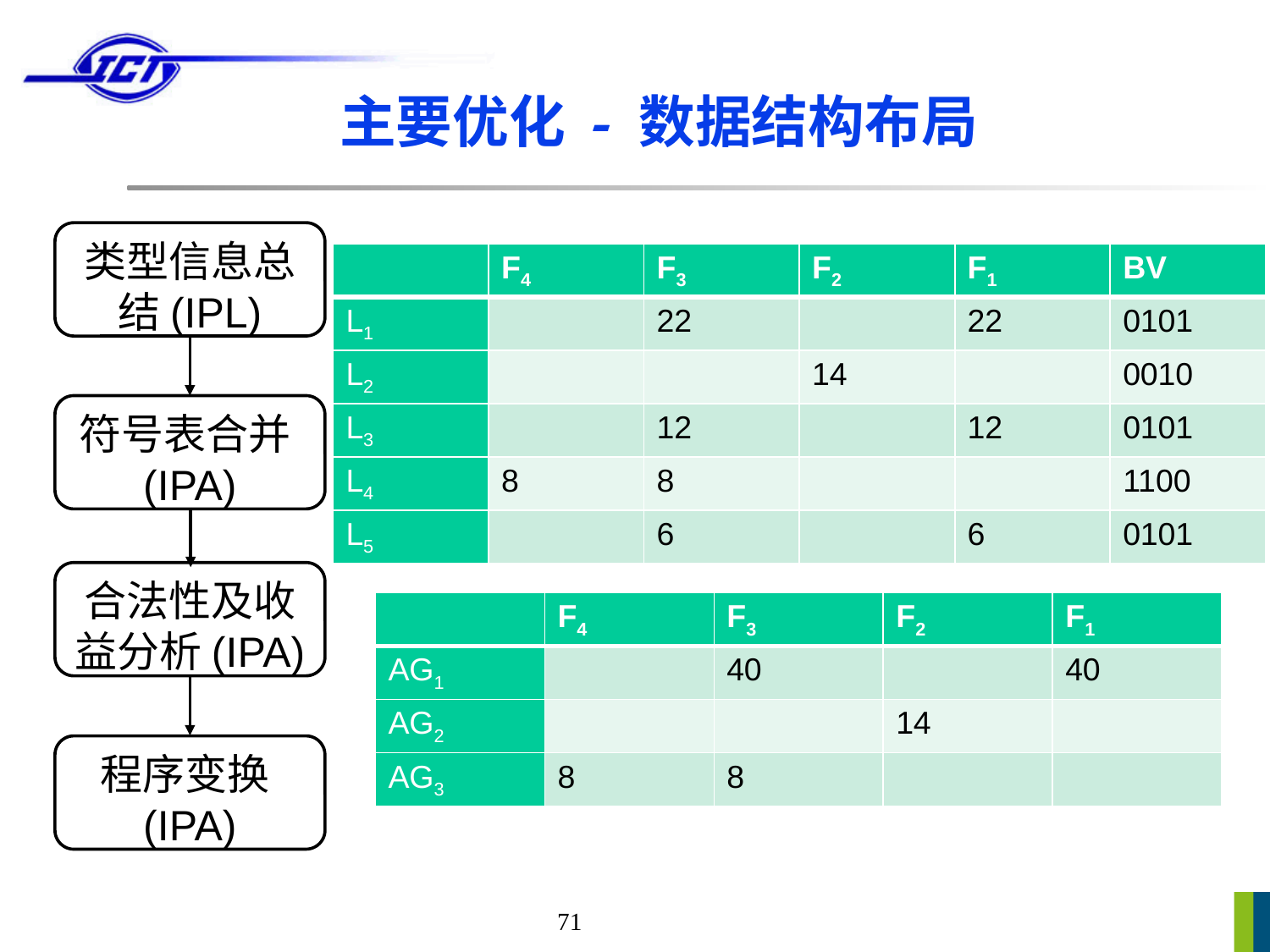

# 主要优化 - 数据结构布局
类型信息总结(IPL)

|  | F4 | F3 | F2 | F1 | BV |
| --- | --- | --- | --- | --- | --- |
| L1 |  | 22 |  | 22 | 0101 |
| L2 |  |  | 14 |  | 0010 |
| L3 |  | 12 |  | 12 | 0101 |
| L4 | 8 | 8 |  |  | 1100 |
| L5 |  | 6 |  | 6 | 0101 |
符号表合并(IPA)
合法性及收益分析(IPA)
|  | F4 | F3 | F2 | F1 |
| --- | --- | --- | --- | --- |
| AG1 |  | 40 |  | 40 |
| AG2 |  |  | 14 |  |
| AG3 | 8 | 8 |  |  |
程序变换(IPA)